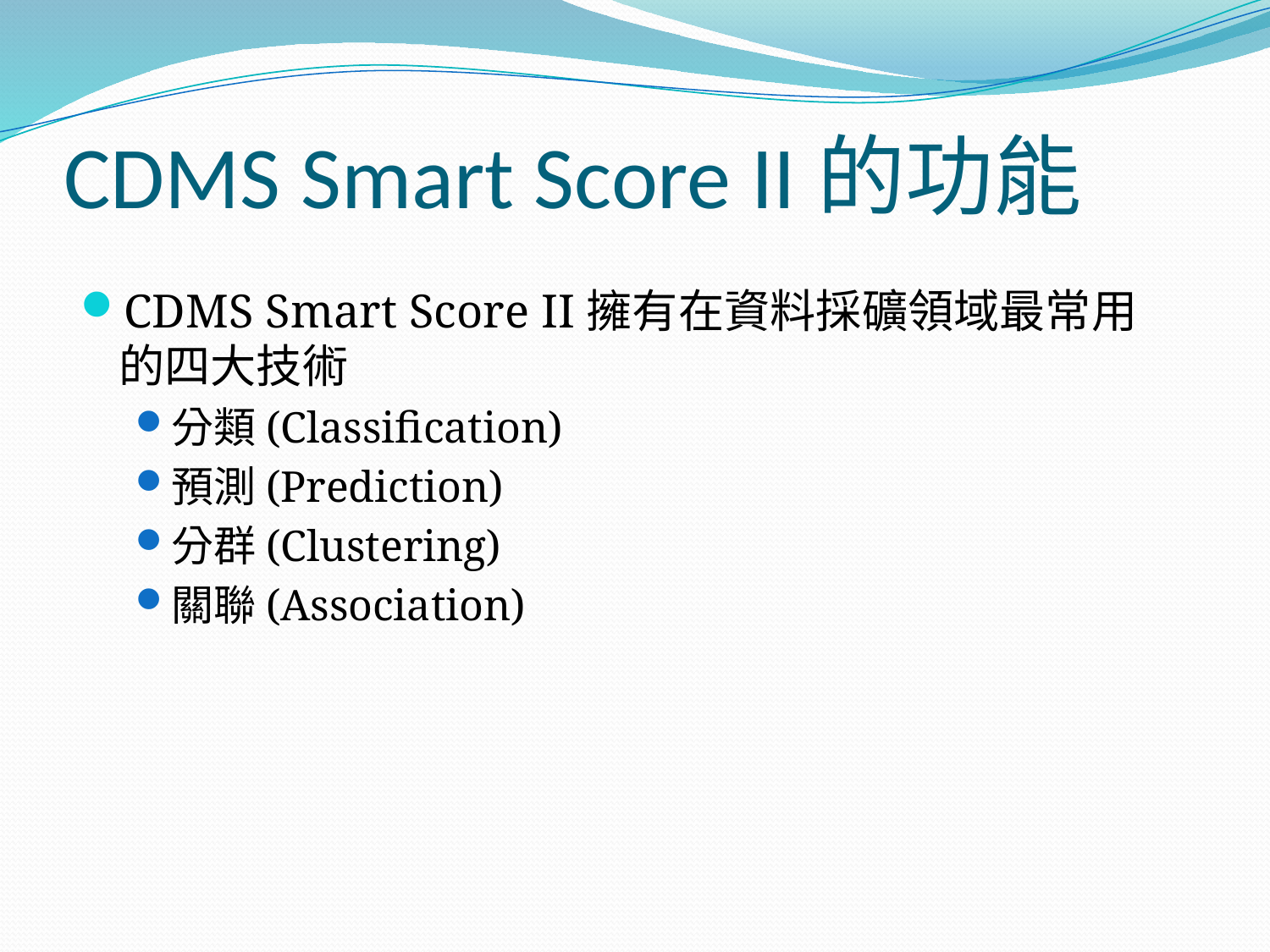

# CDMS Smart Score II的功能
CDMS Smart Score II擁有在資料採礦領域最常用的四大技術
分類(Classification)
預測(Prediction)
分群(Clustering)
關聯(Association)